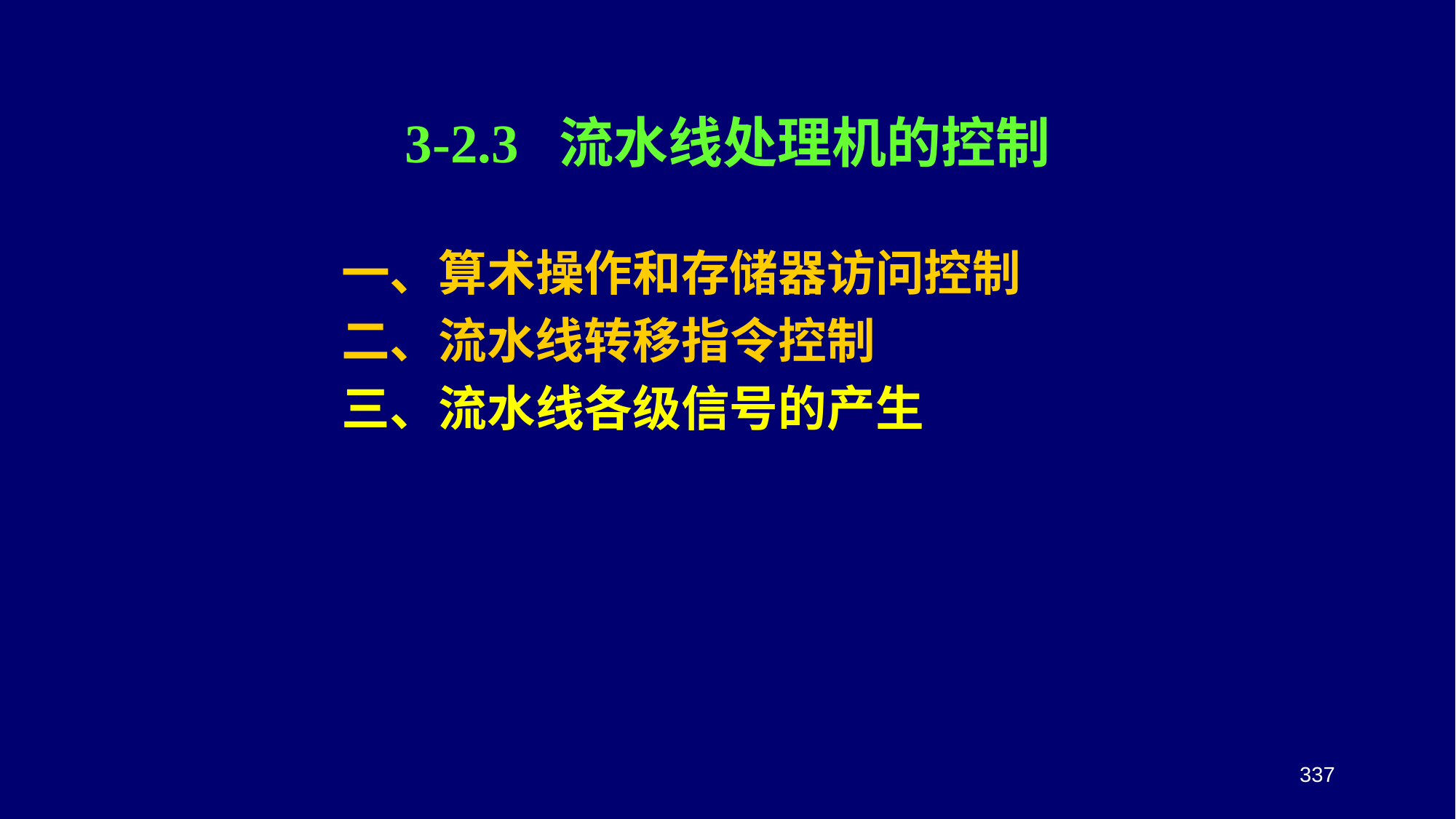

# 3-2.3  流水线处理机的控制
一、算术操作和存储器访问控制
二、流水线转移指令控制
三、流水线各级信号的产生

337